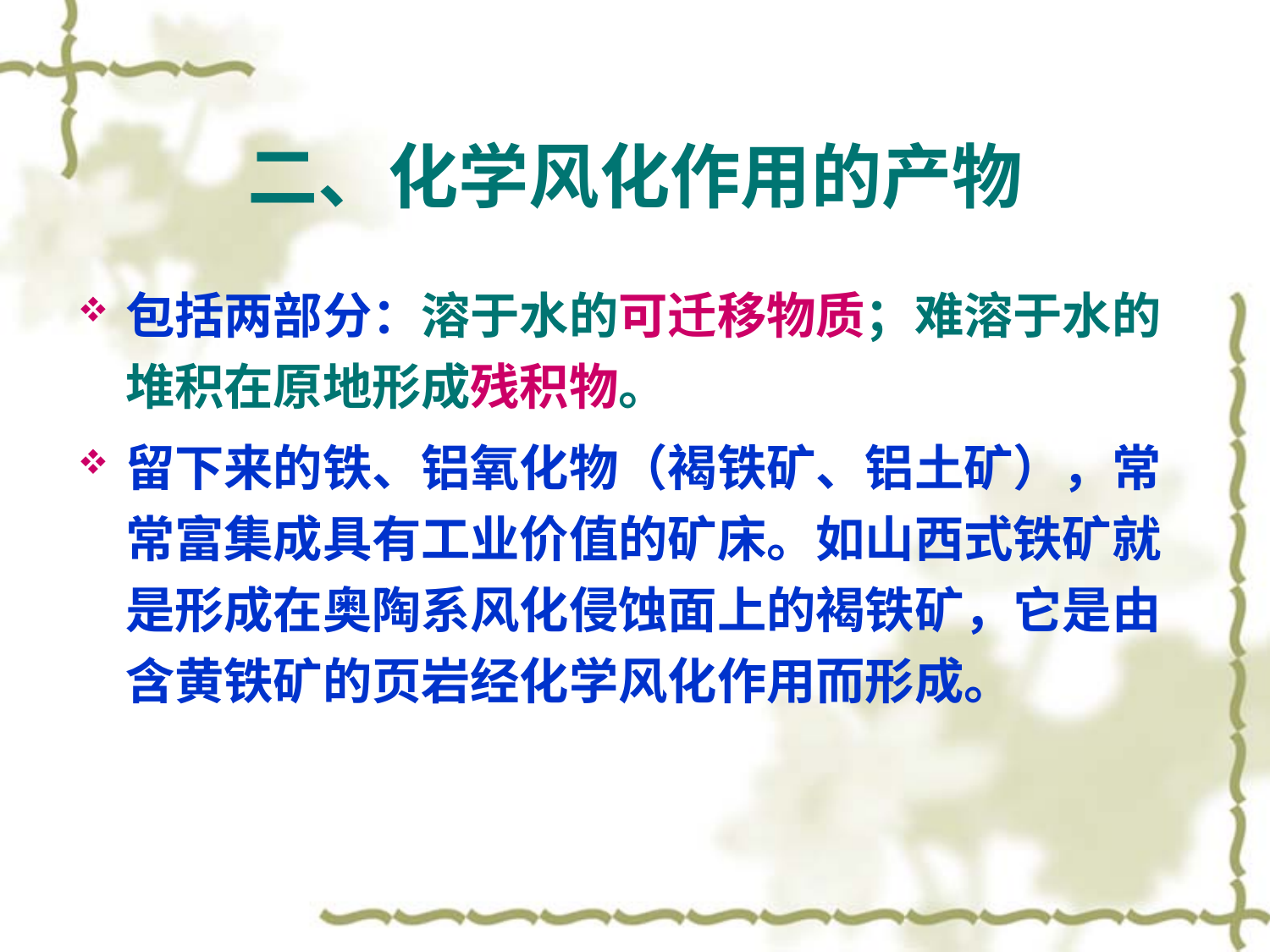

# 二、化学风化作用的产物
包括两部分：溶于水的可迁移物质；难溶于水的堆积在原地形成残积物。
留下来的铁、铝氧化物（褐铁矿、铝土矿），常常富集成具有工业价值的矿床。如山西式铁矿就是形成在奥陶系风化侵蚀面上的褐铁矿，它是由含黄铁矿的页岩经化学风化作用而形成。